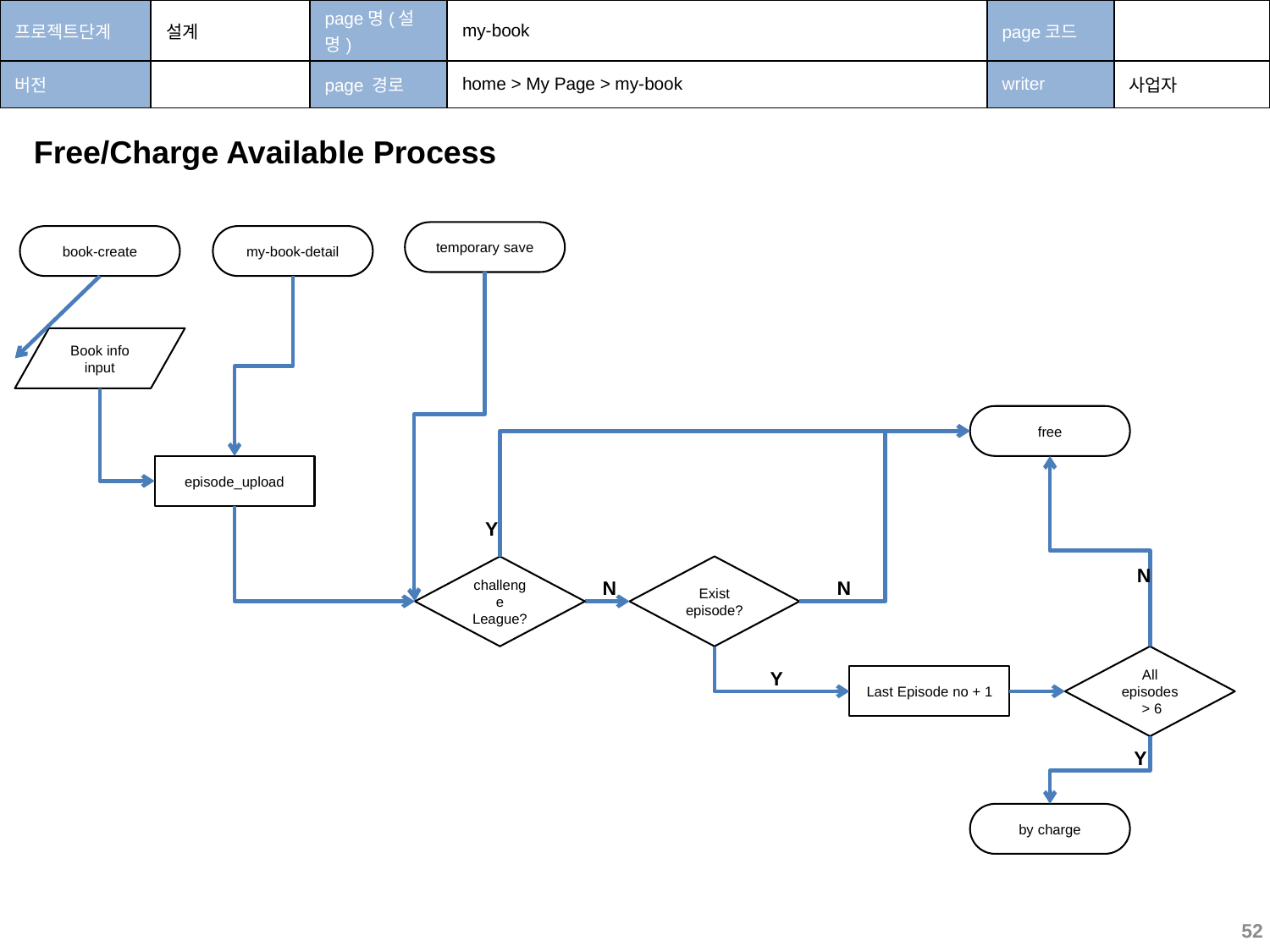

| 프로젝트단계 | 설계 | page명(설명) | my-book | page코드 |  |
| --- | --- | --- | --- | --- | --- |
| 버전 |  | page 경로 | home > My Page > my-book | writer | 사업자 |
Free/Charge Available Process
temporary save
book-create
my-book-detail
Book info
input
free
episode_upload
Y
challenge League?
Exist episode?
N
N
N
All episodes  > 6
Y
Last Episode no + 1
Y
by charge
52